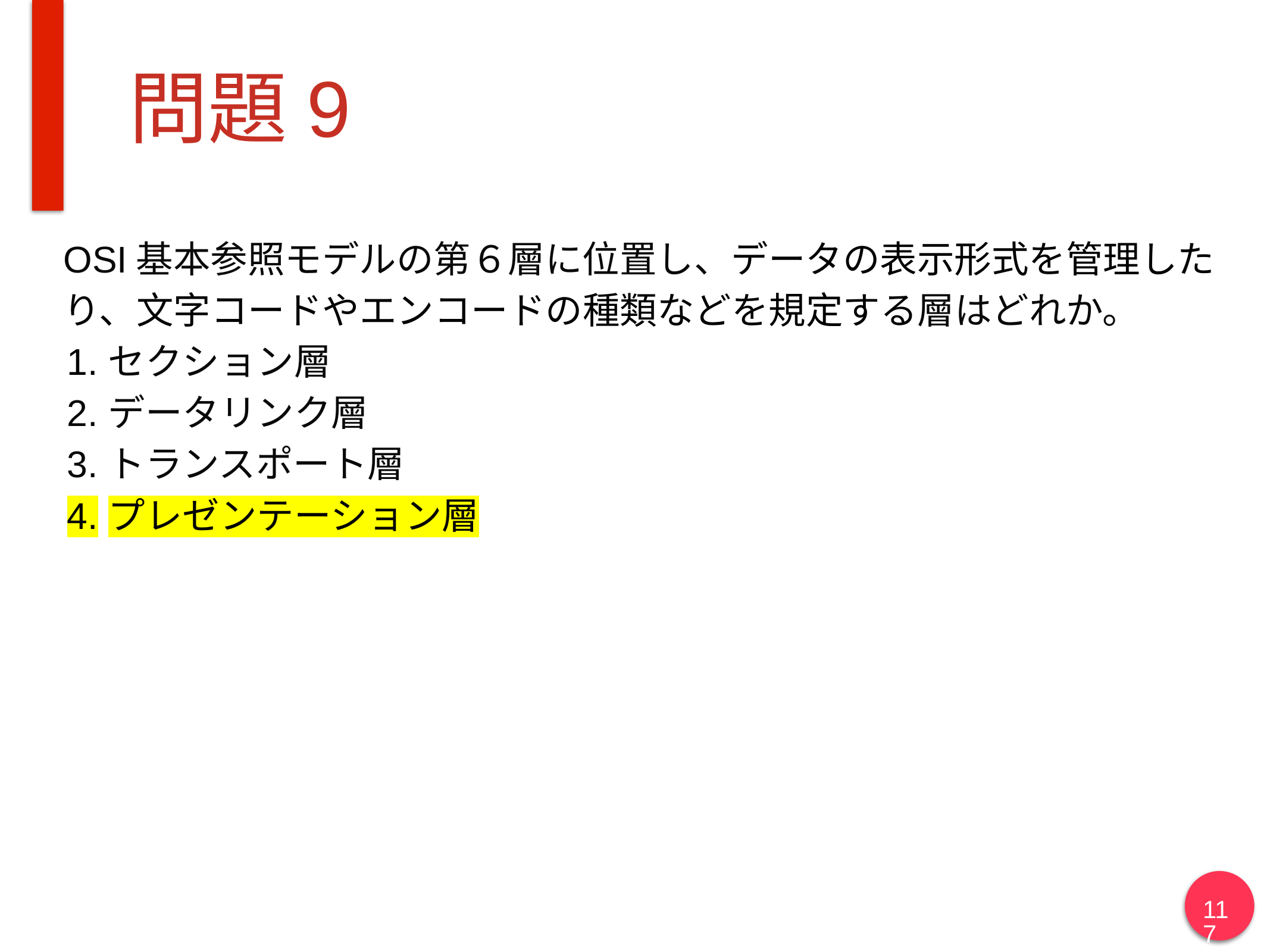

# 問題9
OSI基本参照モデルの第６層に位置し、データの表示形式を管理したり、文字コードやエンコードの種類などを規定する層はどれか。
セクション層
データリンク層
トランスポート層
プレゼンテーション層
117